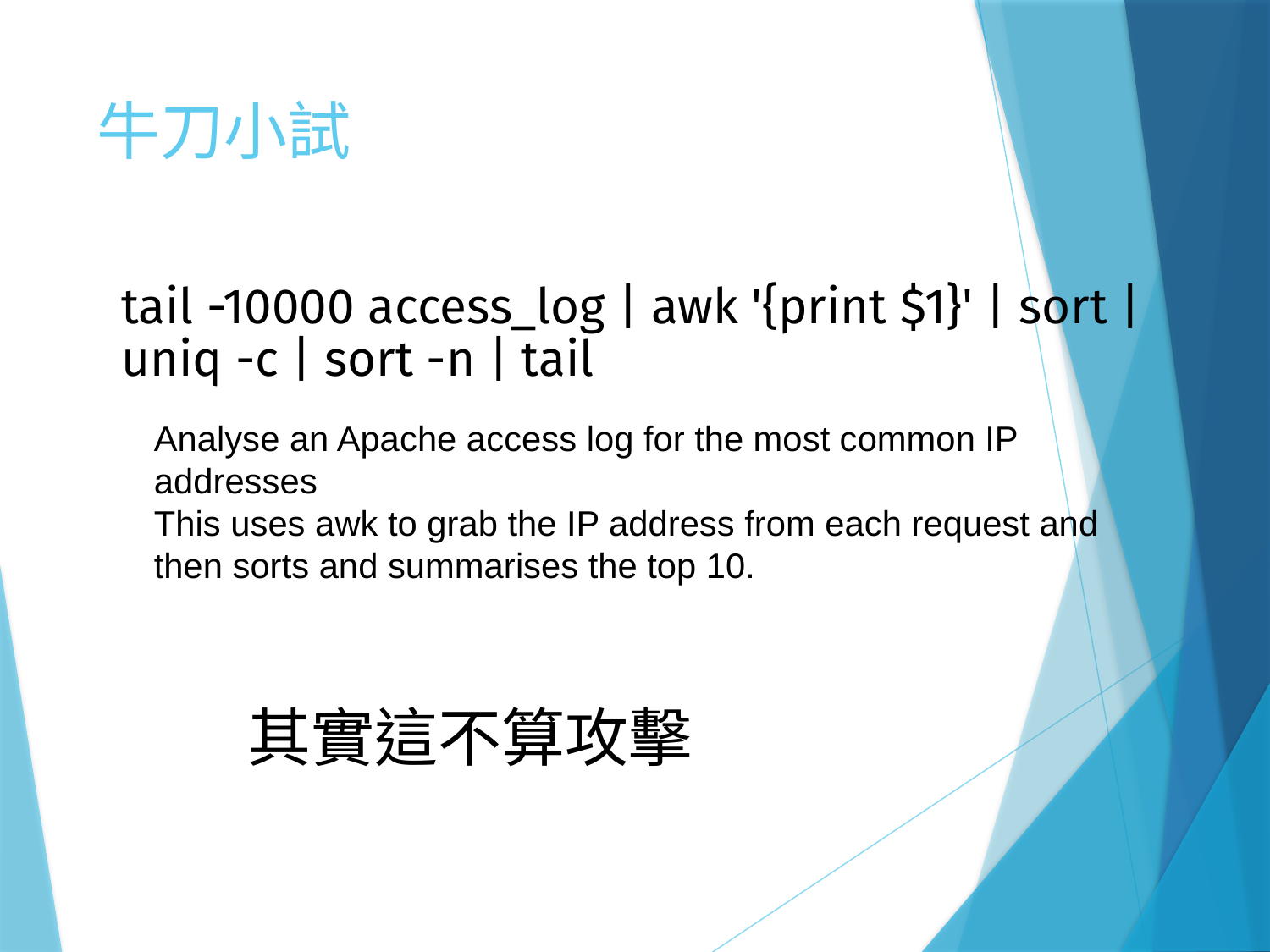

# 牛刀小試
tail -10000 access_log | awk '{print $1}' | sort | uniq -c | sort -n | tail
Analyse an Apache access log for the most common IP addresses
This uses awk to grab the IP address from each request and then sorts and summarises the top 10.
其實這不算攻擊